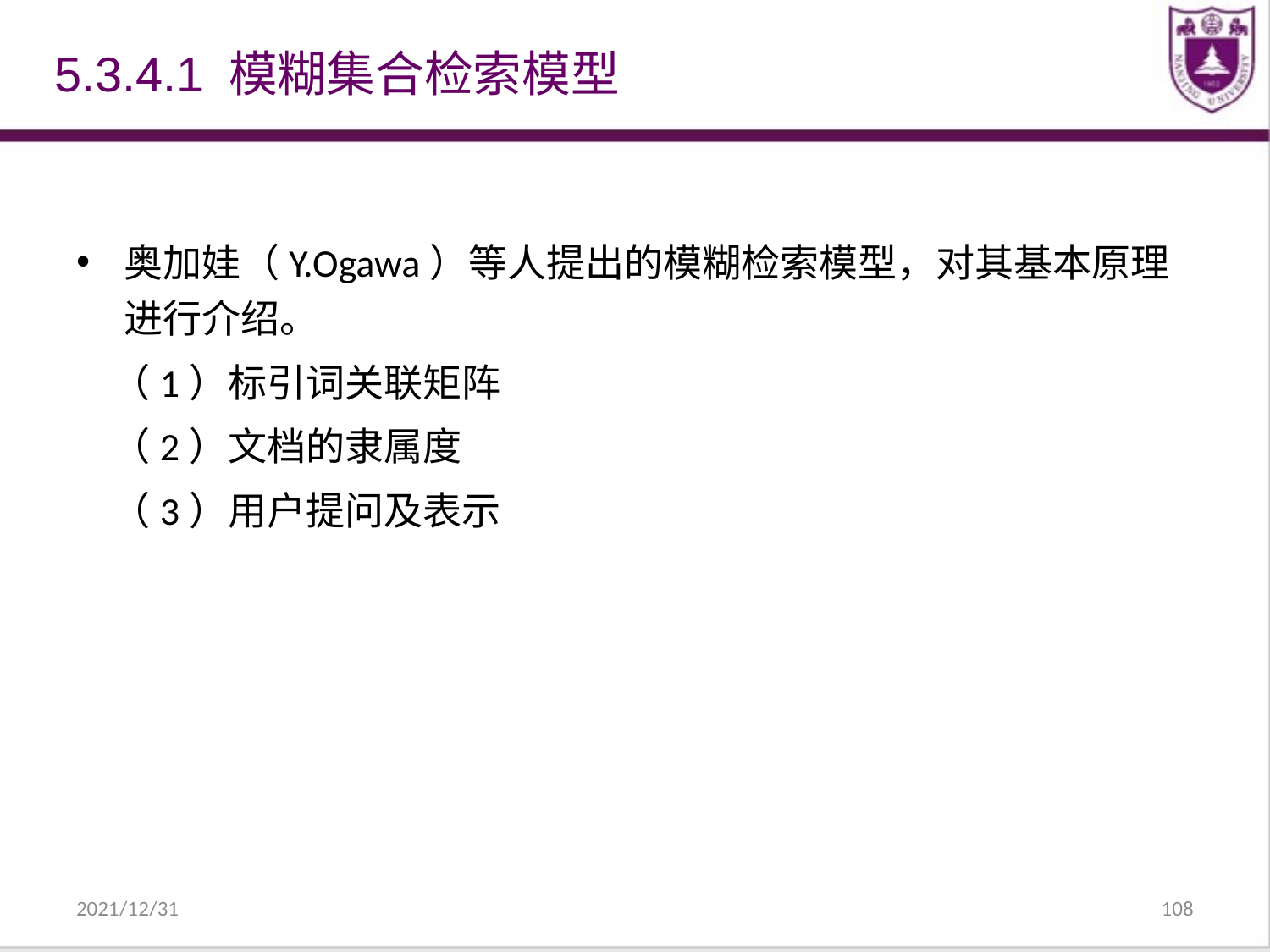

5.3.4.1 模糊集合检索模型
奥加娃（Y.Ogawa）等人提出的模糊检索模型，对其基本原理进行介绍。
   （1）标引词关联矩阵
   （2）文档的隶属度
   （3）用户提问及表示

2021/12/31
108